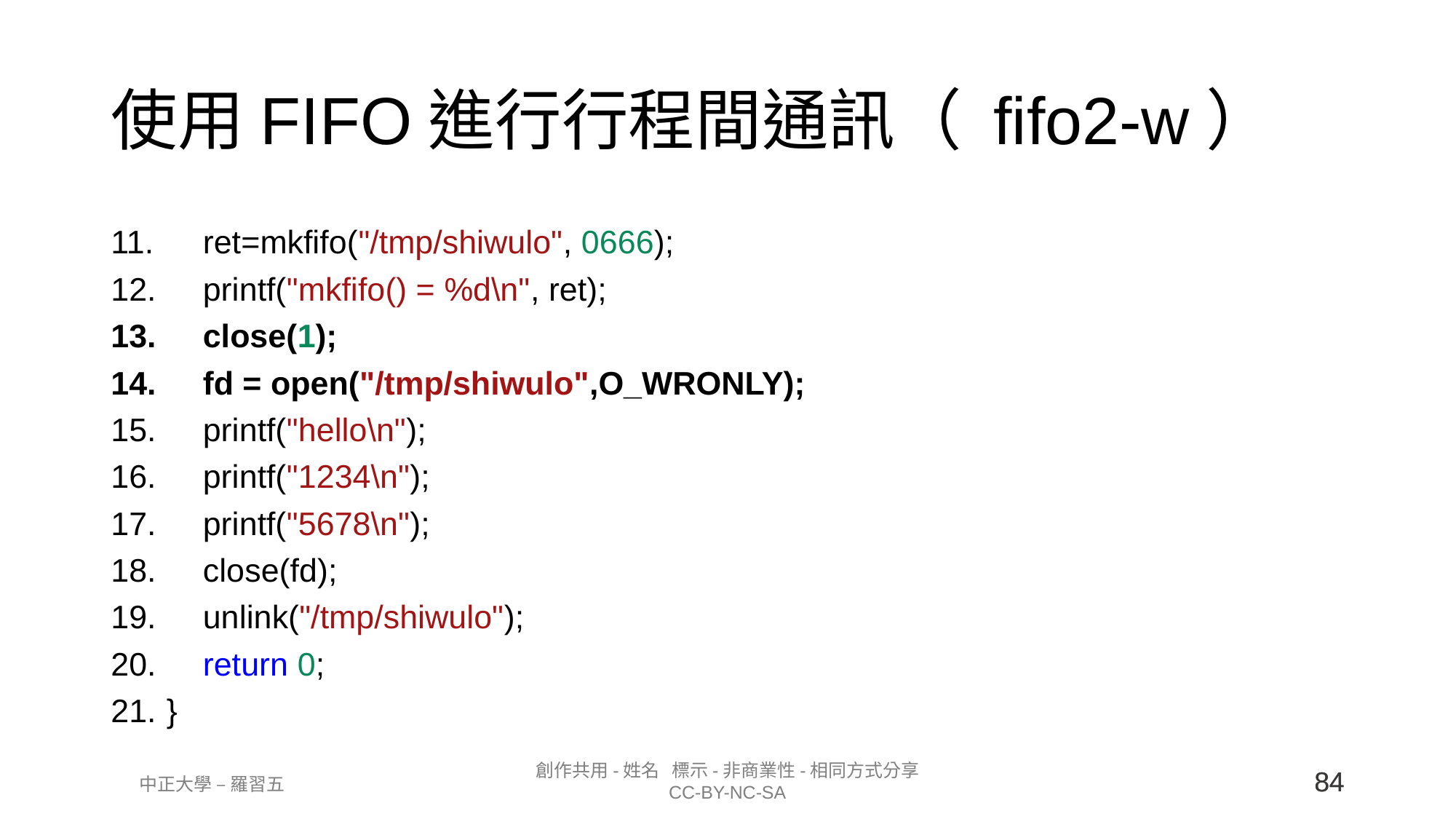

# 使用FIFO進行行程間通訊（ fifo2-w）
    ret=mkfifo("/tmp/shiwulo", 0666);
    printf("mkfifo() = %d\n", ret);
    close(1);
    fd = open("/tmp/shiwulo",O_WRONLY);
    printf("hello\n");
    printf("1234\n");
    printf("5678\n");
    close(fd);
    unlink("/tmp/shiwulo");
    return 0;
}